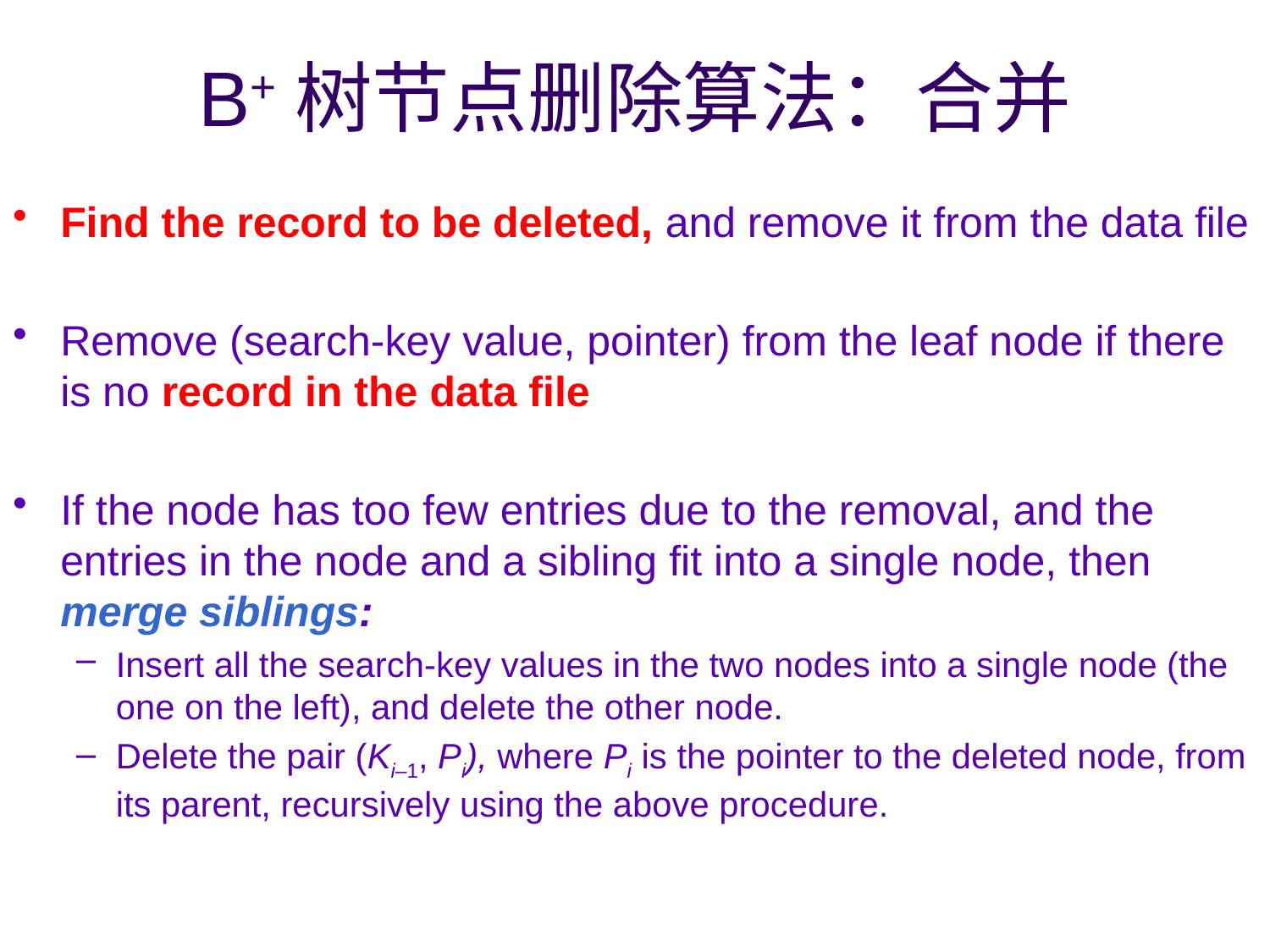

# B+树节点删除算法：合并
Find the record to be deleted, and remove it from the data file

Remove (search-key value, pointer) from the leaf node if there is no record in the data file

If the node has too few entries due to the removal, and the entries in the node and a sibling fit into a single node, then merge siblings:
Insert all the search-key values in the two nodes into a single node (the one on the left), and delete the other node.
Delete the pair (Ki–1, Pi), where Pi is the pointer to the deleted node, from its parent, recursively using the above procedure.